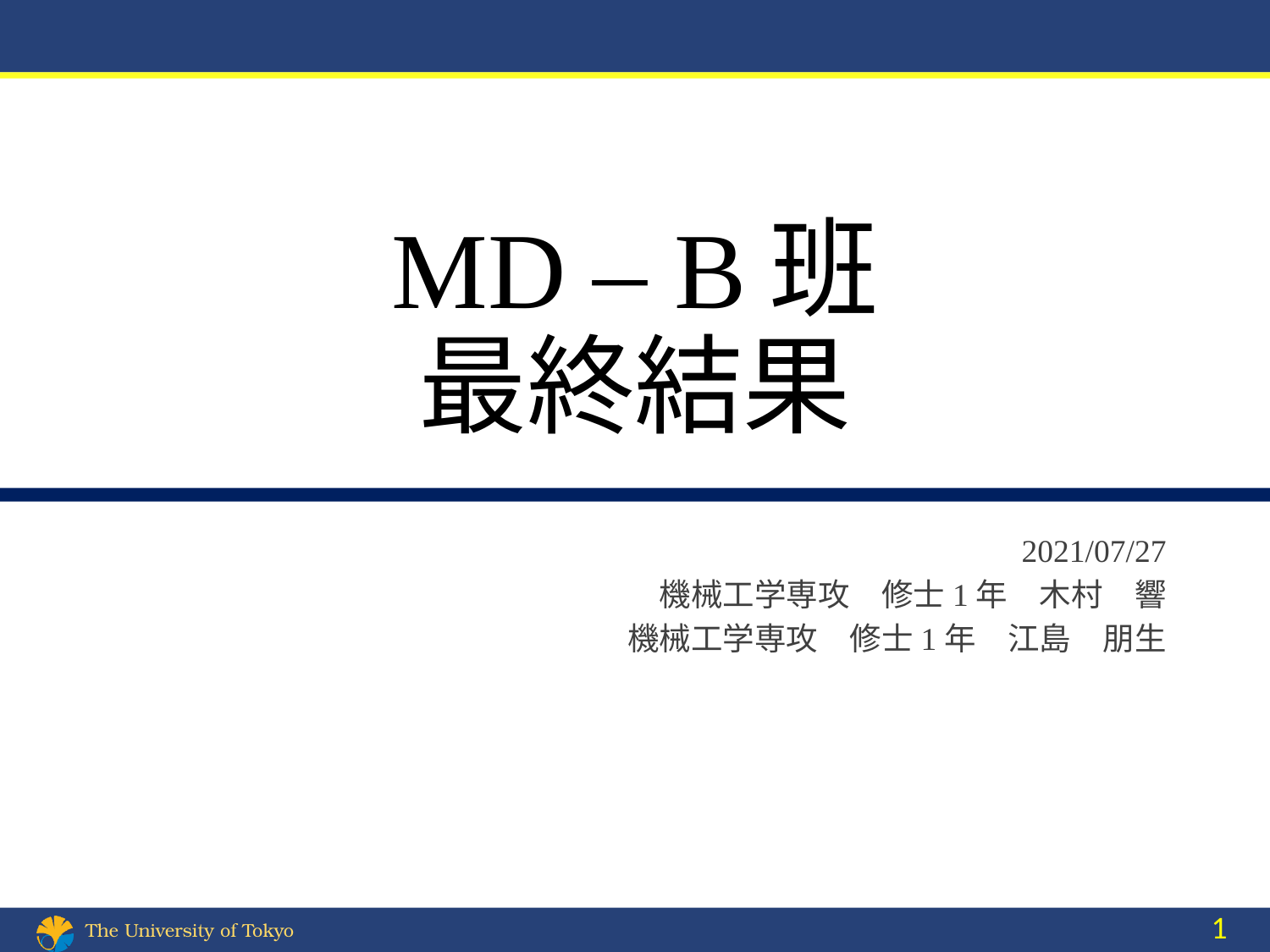

# MD – B班 最終結果
2021/07/27
機械工学専攻　修士1年　木村　響
機械工学専攻　修士1年　江島　朋生
1